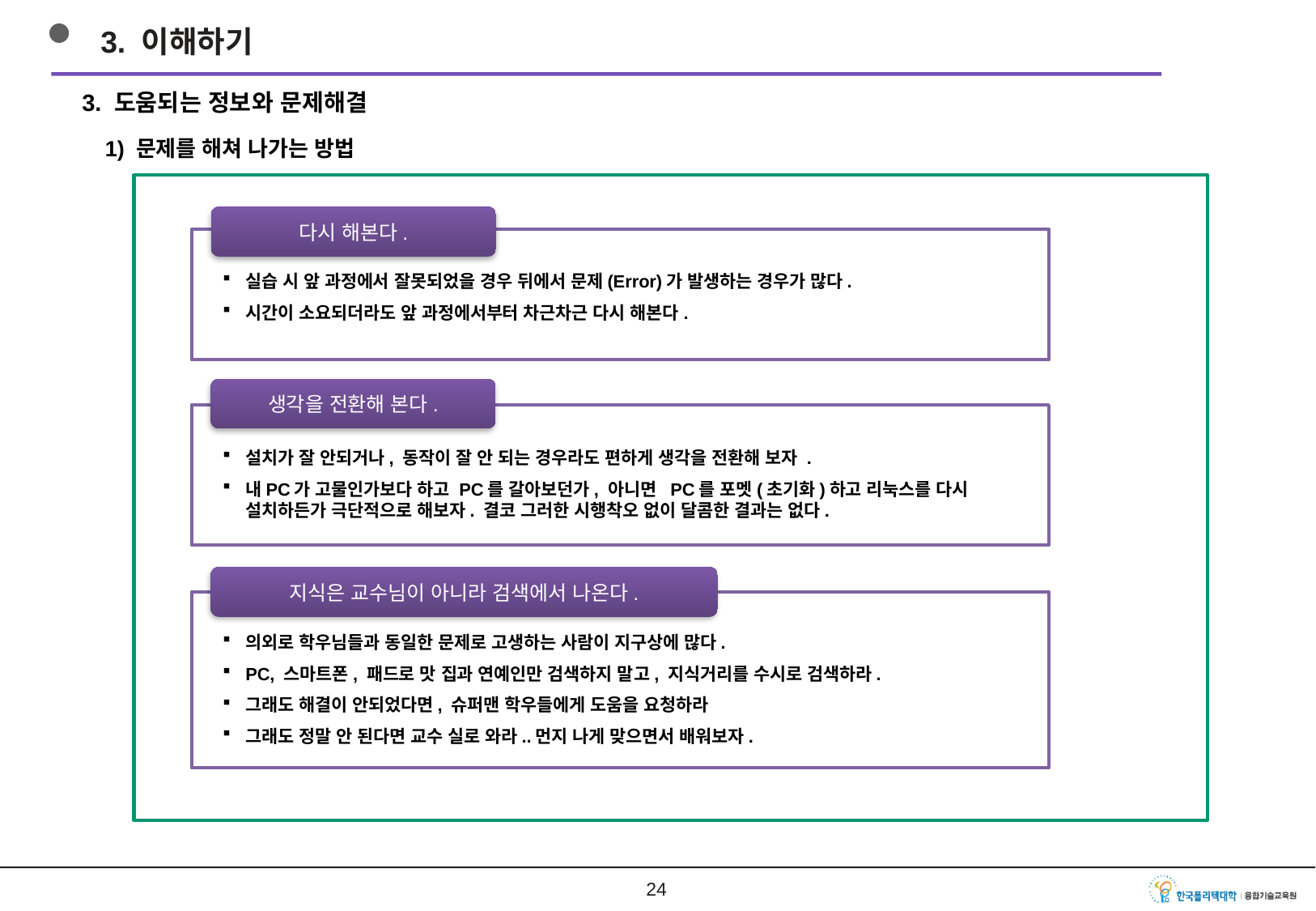

3. 이해하기
3. 도움되는 정보와 문제해결
1) 문제를 해쳐 나가는 방법

다시 해본다.

실습 시 앞 과정에서 잘못되었을 경우 뒤에서 문제(Error)가 발생하는 경우가 많다.
시간이 소요되더라도 앞 과정에서부터 차근차근 다시 해본다.
생각을 전환해 본다.

설치가 잘 안되거나, 동작이 잘 안 되는 경우라도 편하게 생각을 전환해 보자 .
내PC가 고물인가보다 하고 PC를 갈아보던가, 아니면  PC를 포멧(초기화)하고 리눅스를 다시 설치하든가 극단적으로 해보자. 결코 그러한 시행착오 없이 달콤한 결과는 없다.
지식은 교수님이 아니라 검색에서 나온다.

의외로 학우님들과 동일한 문제로 고생하는 사람이 지구상에 많다.
PC, 스마트폰, 패드로 맛 집과 연예인만 검색하지 말고, 지식거리를 수시로 검색하라.
그래도 해결이 안되었다면, 슈퍼맨 학우들에게 도움을 요청하라
그래도 정말 안 된다면 교수 실로 와라..먼지 나게 맞으면서 배워보자.
24